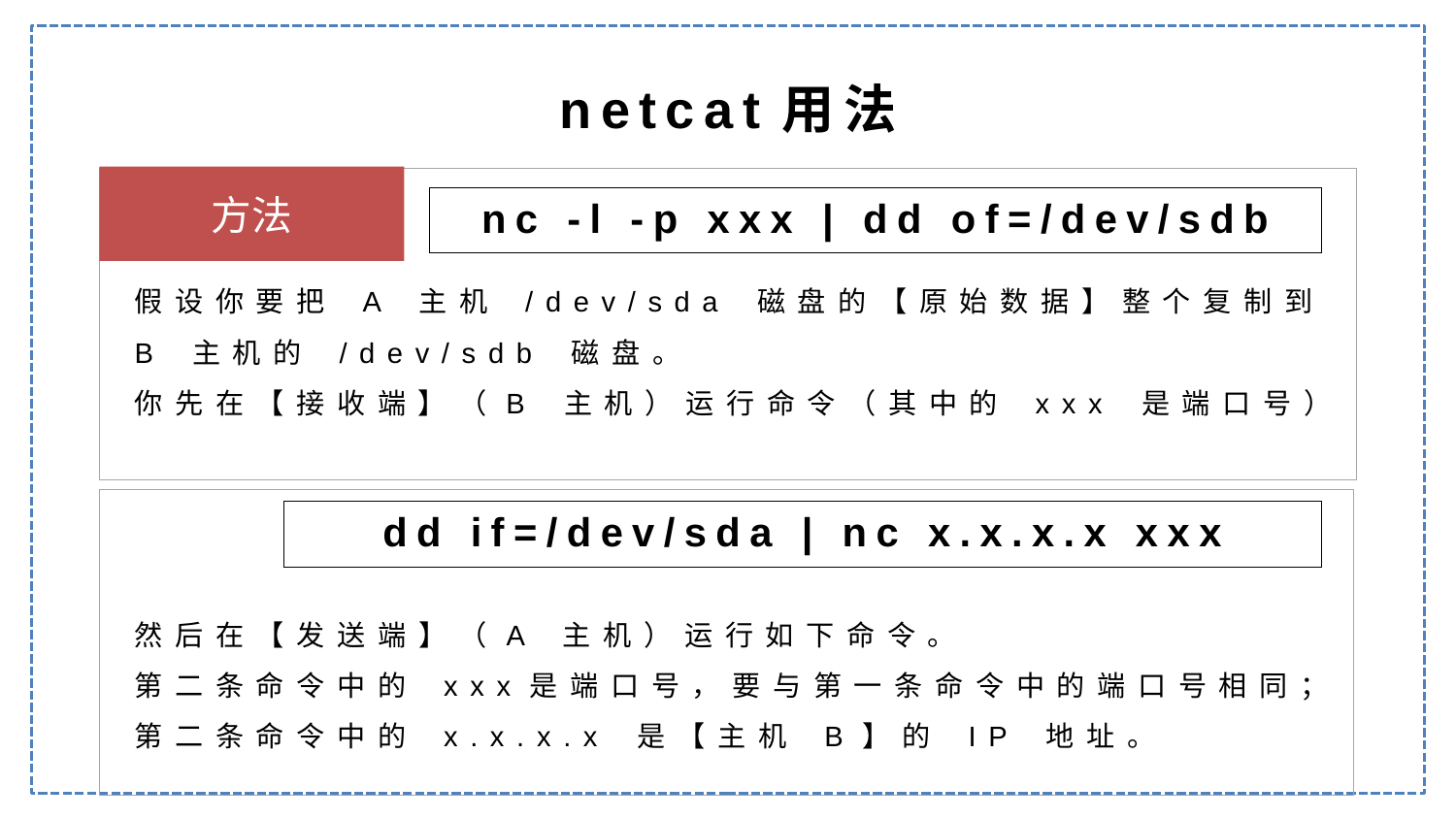

netcat用法
方法

nc -l -p xxx | dd of=/dev/sdb
假设你要把 A 主机 /dev/sda 磁盘的【原始数据】整个复制到 B 主机的 /dev/sdb 磁盘。
你先在【接收端】（B 主机）运行命令（其中的 xxx 是端口号）

dd if=/dev/sda | nc x.x.x.x xxx
然后在【发送端】（A 主机）运行如下命令。
第二条命令中的 xxx是端口号，要与第一条命令中的端口号相同；第二条命令中的 x.x.x.x 是【主机 B】的 IP 地址。